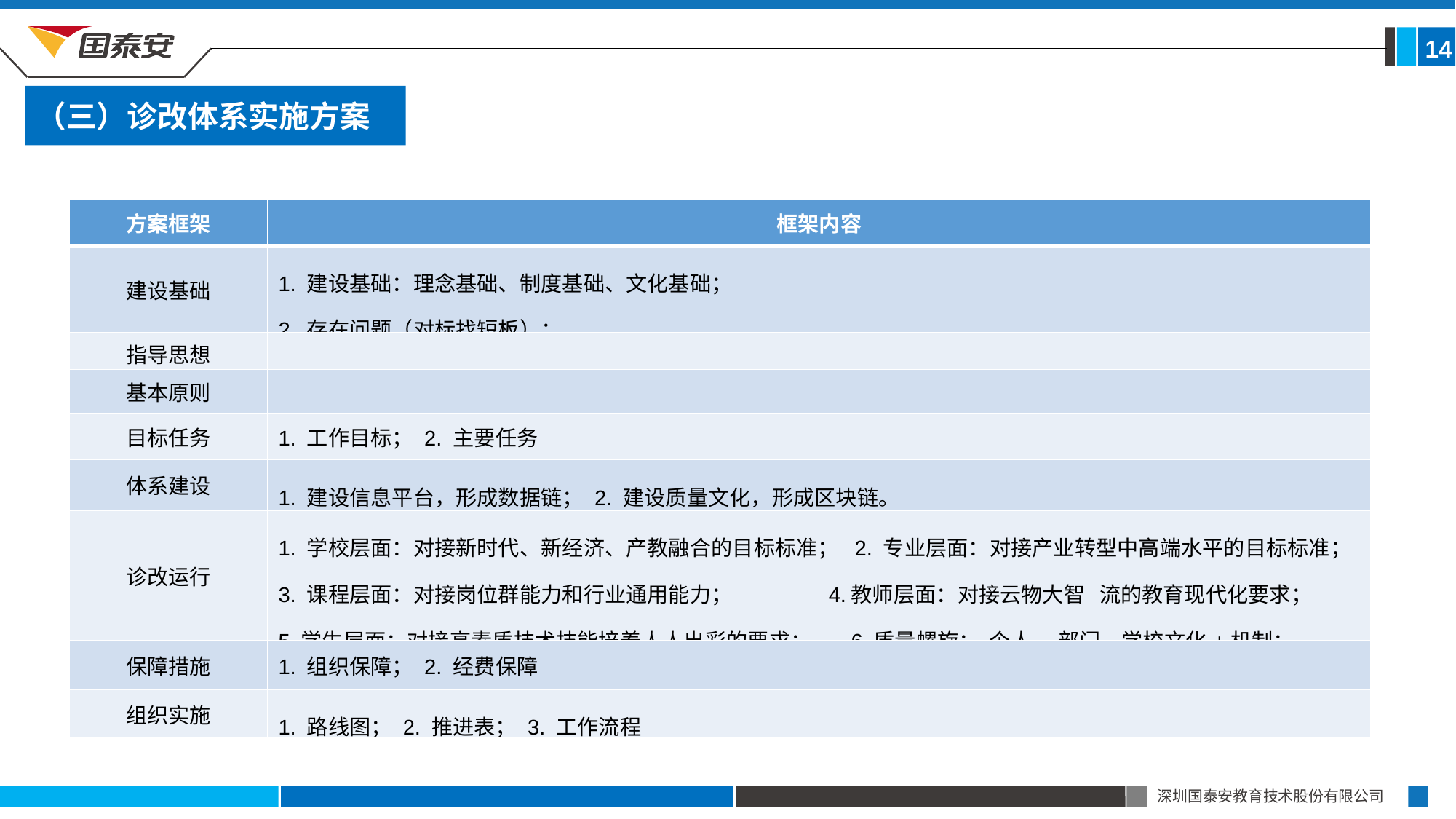

14
（三）诊改体系实施方案
| 方案框架 | 框架内容 |
| --- | --- |
| 建设基础 | 1. 建设基础：理念基础、制度基础、文化基础； 2. 存在问题（对标找短板）； |
| 指导思想 |  |
| 基本原则 |  |
| 目标任务 | 1. 工作目标； 2. 主要任务 |
| 体系建设 | 1. 建设信息平台，形成数据链； 2. 建设质量文化，形成区块链。 |
| 诊改运行 | 1. 学校层面：对接新时代、新经济、产教融合的目标标准； 2. 专业层面：对接产业转型中高端水平的目标标准； 3. 课程层面：对接岗位群能力和行业通用能力； 4.教师层面：对接云物大智 流的教育现代化要求； 5.学生层面：对接高素质技术技能培养人人出彩的要求； 6.质量螺旋： 个人 、部门、学校文化+机制； |
| 保障措施 | 1. 组织保障； 2. 经费保障 |
| 组织实施 | 1. 路线图； 2. 推进表； 3. 工作流程 |